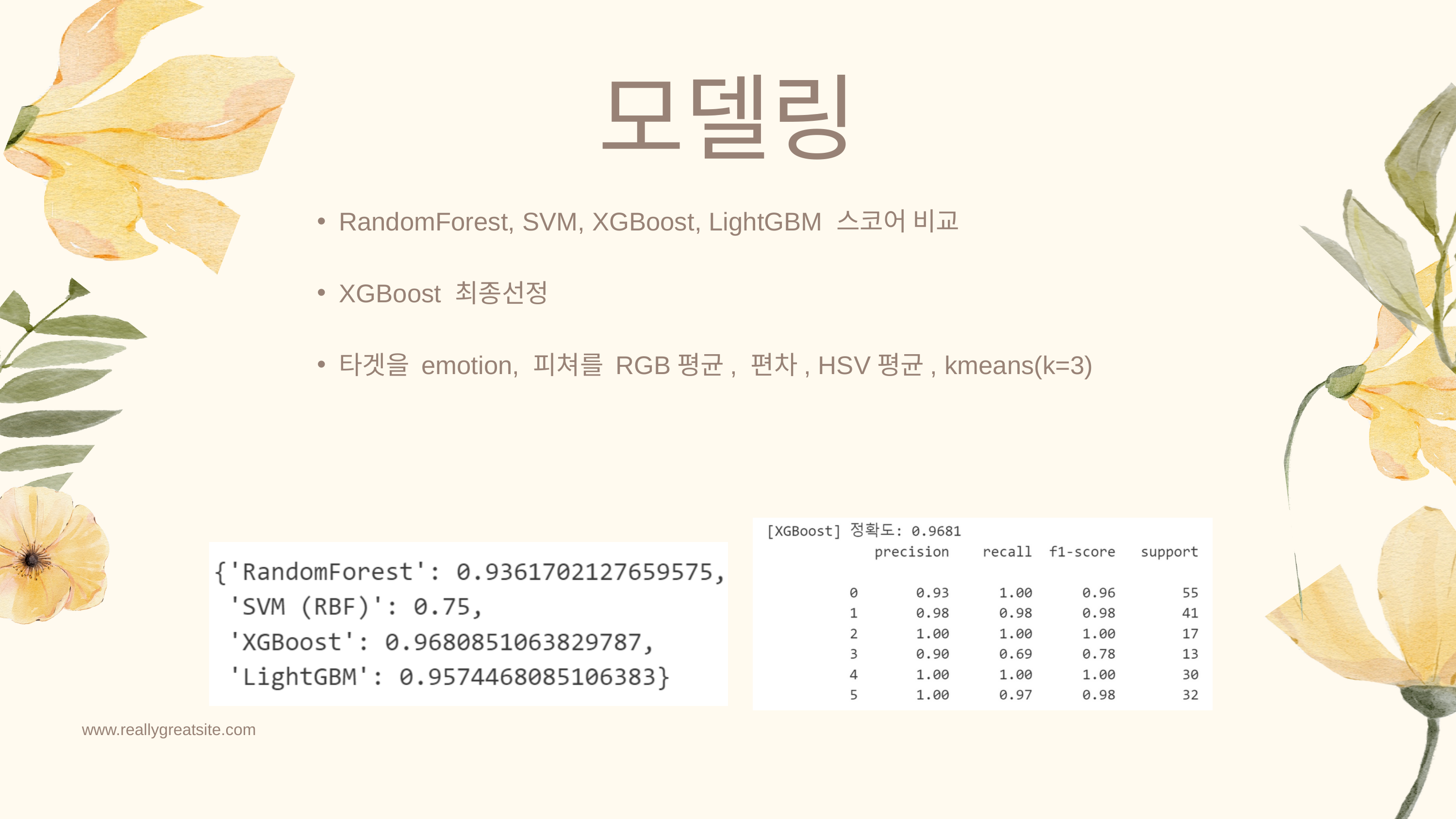

모델링

RandomForest, SVM, XGBoost, LightGBM 스코어 비교

XGBoost 최종선정

타겟을 emotion, 피쳐를 RGB평균, 편차, HSV평균, kmeans(k=3)

www.reallygreatsite.com